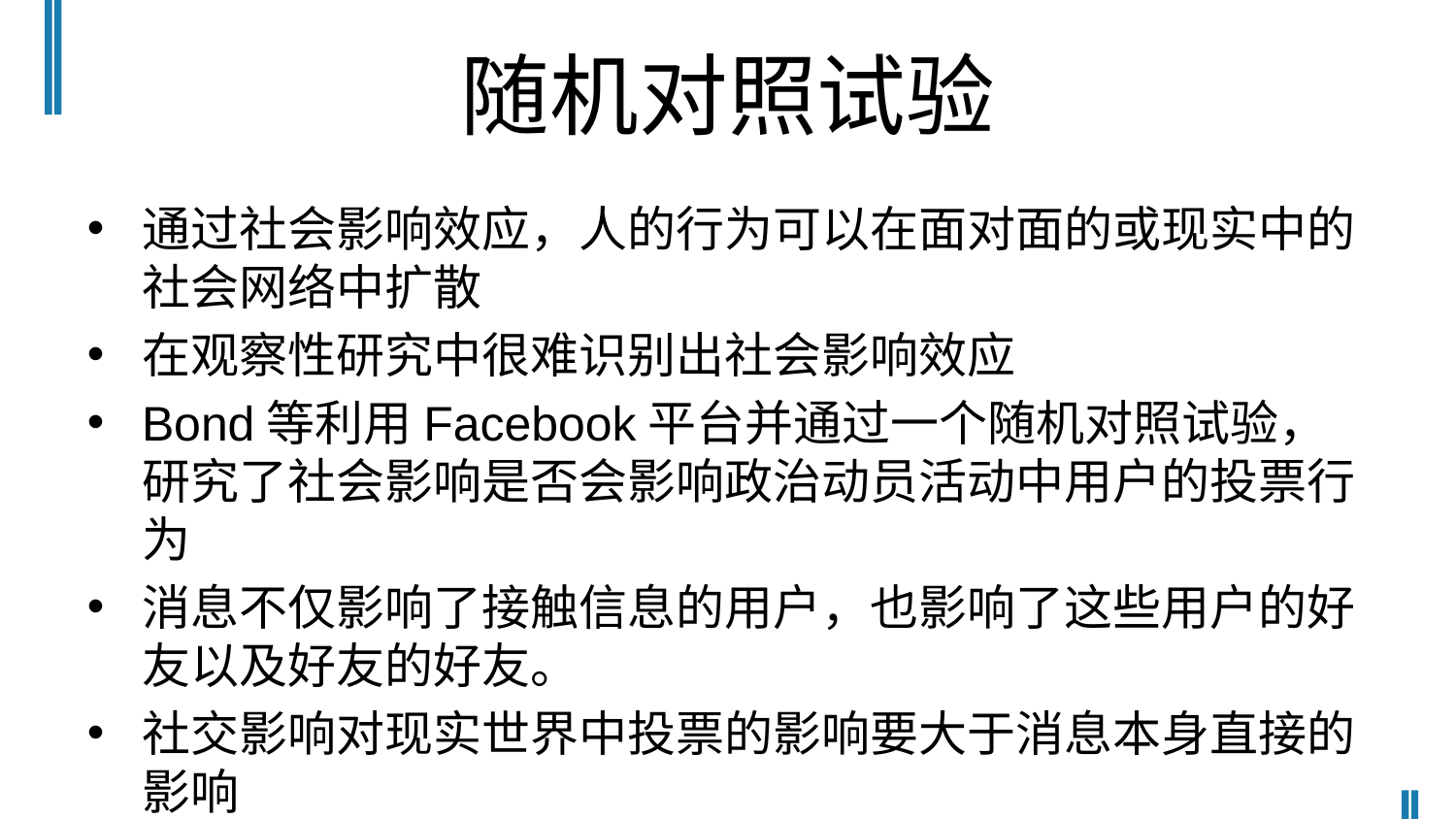

# 随机对照试验
通过社会影响效应，人的行为可以在面对面的或现实中的社会网络中扩散
在观察性研究中很难识别出社会影响效应
Bond等利用Facebook平台并通过一个随机对照试验，研究了社会影响是否会影响政治动员活动中用户的投票行为
消息不仅影响了接触信息的用户，也影响了这些用户的好友以及好友的好友。
社交影响对现实世界中投票的影响要大于消息本身直接的影响